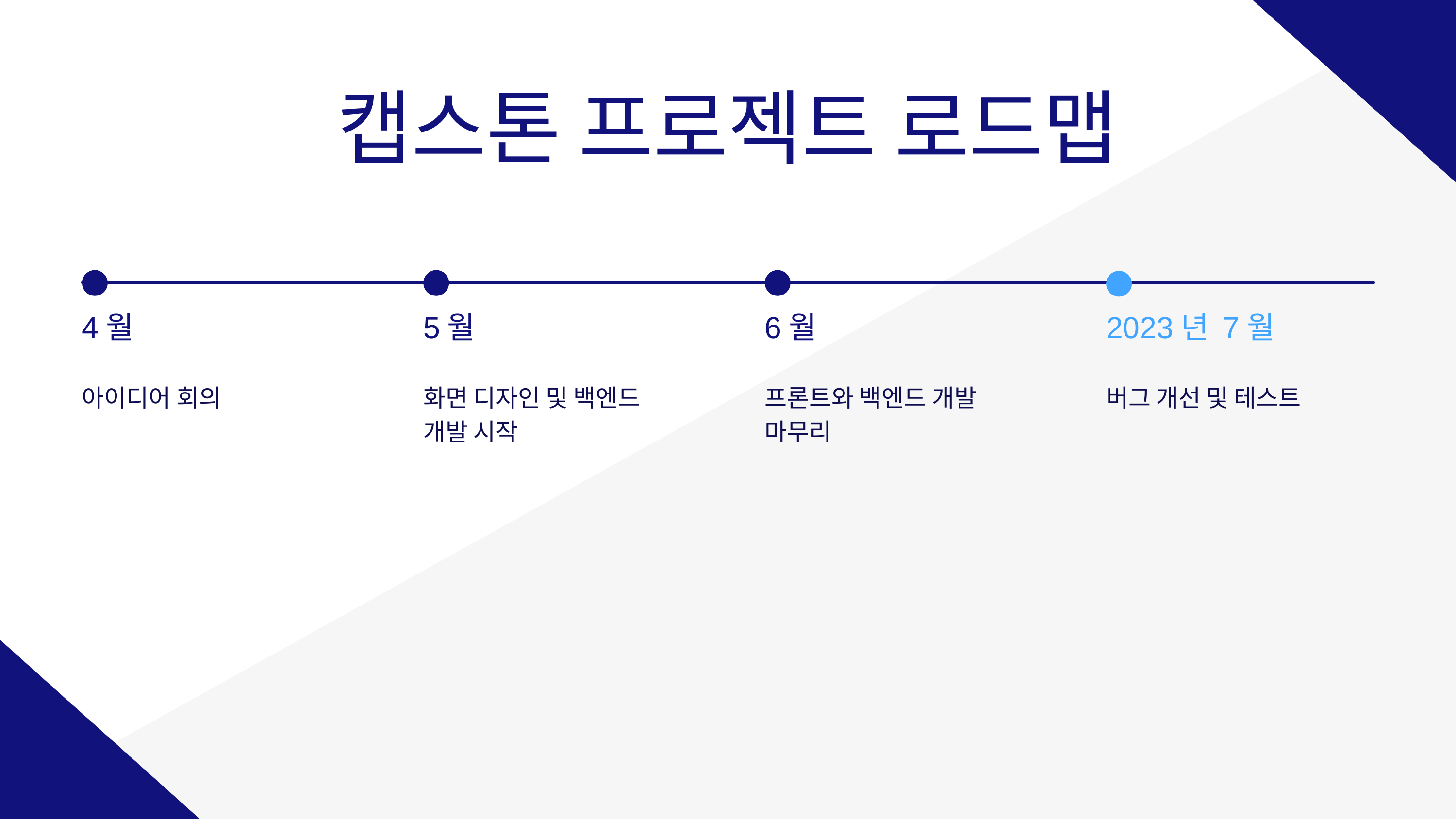

캡스톤 프로젝트 로드맵

4월
5월
6월
2023년 7월
아이디어 회의
화면 디자인 및 백엔드 개발 시작
프론트와 백엔드 개발 마무리
버그 개선 및 테스트